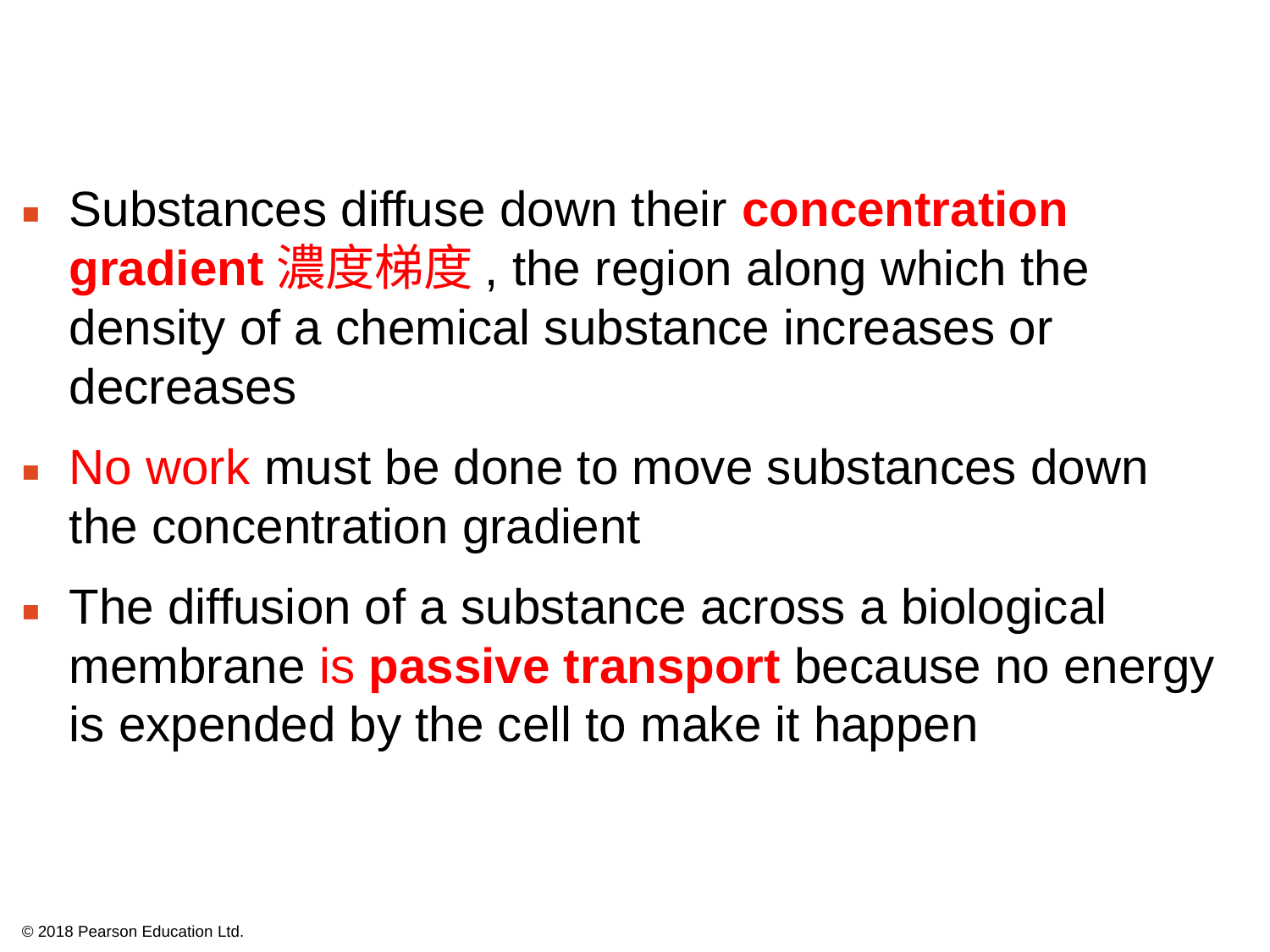

Substances diffuse down their concentration gradient濃度梯度, the region along which the density of a chemical substance increases or decreases
No work must be done to move substances down the concentration gradient
The diffusion of a substance across a biological membrane is passive transport because no energy is expended by the cell to make it happen
© 2018 Pearson Education Ltd.